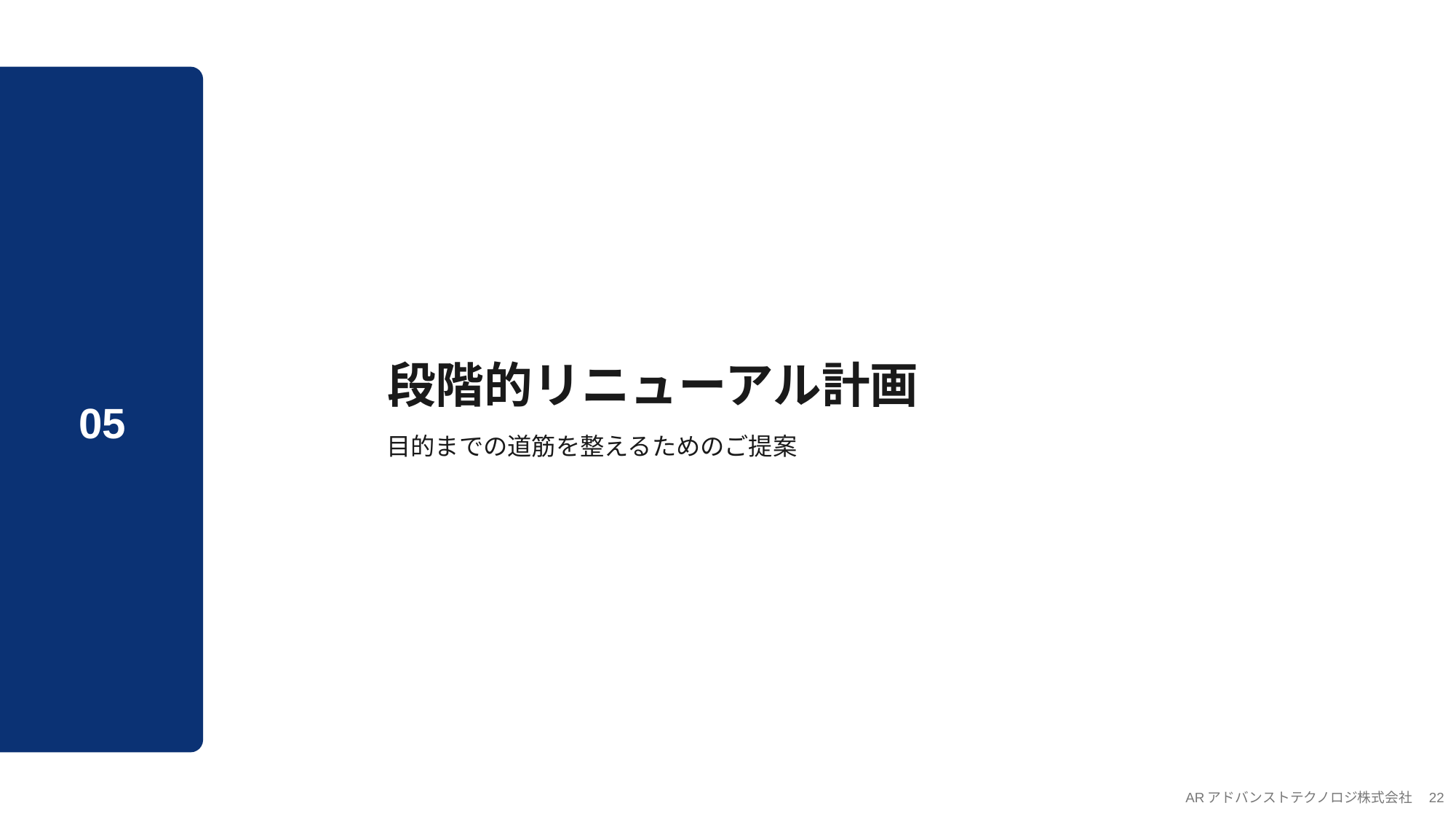

段階的リニューアル計画
05
目的までの道筋を整えるためのご提案
ARアドバンストテクノロジ株式会社　22